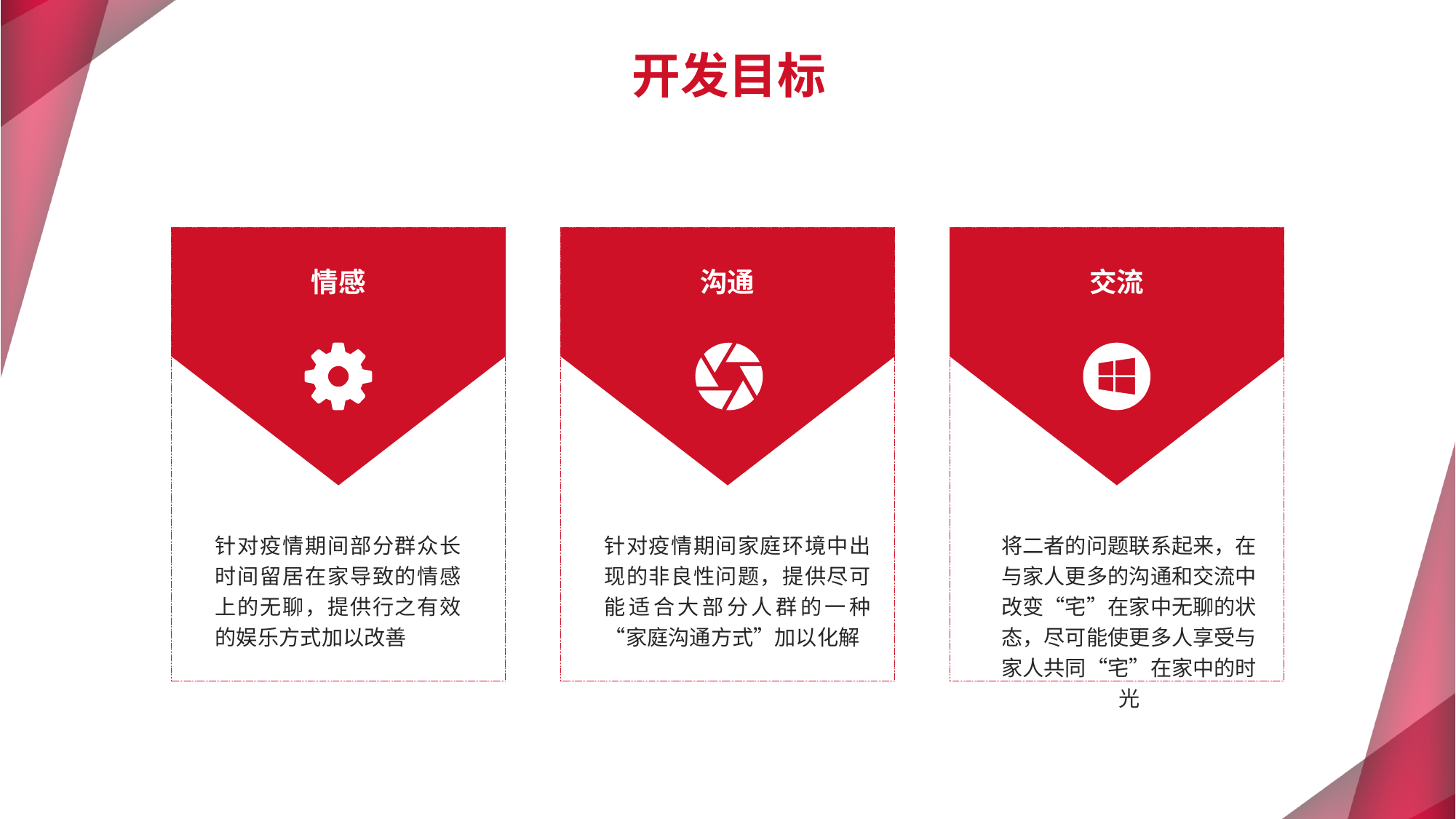

开发目标

情感

针对疫情期间部分群众长时间留居在家导致的情感上的无聊，提供行之有效的娱乐方式加以改善

沟通

针对疫情期间家庭环境中出现的非良性问题，提供尽可能适合大部分人群的一种“家庭沟通方式”加以化解

交流

将二者的问题联系起来，在与家人更多的沟通和交流中改变“宅”在家中无聊的状态，尽可能使更多人享受与家人共同“宅”在家中的时光